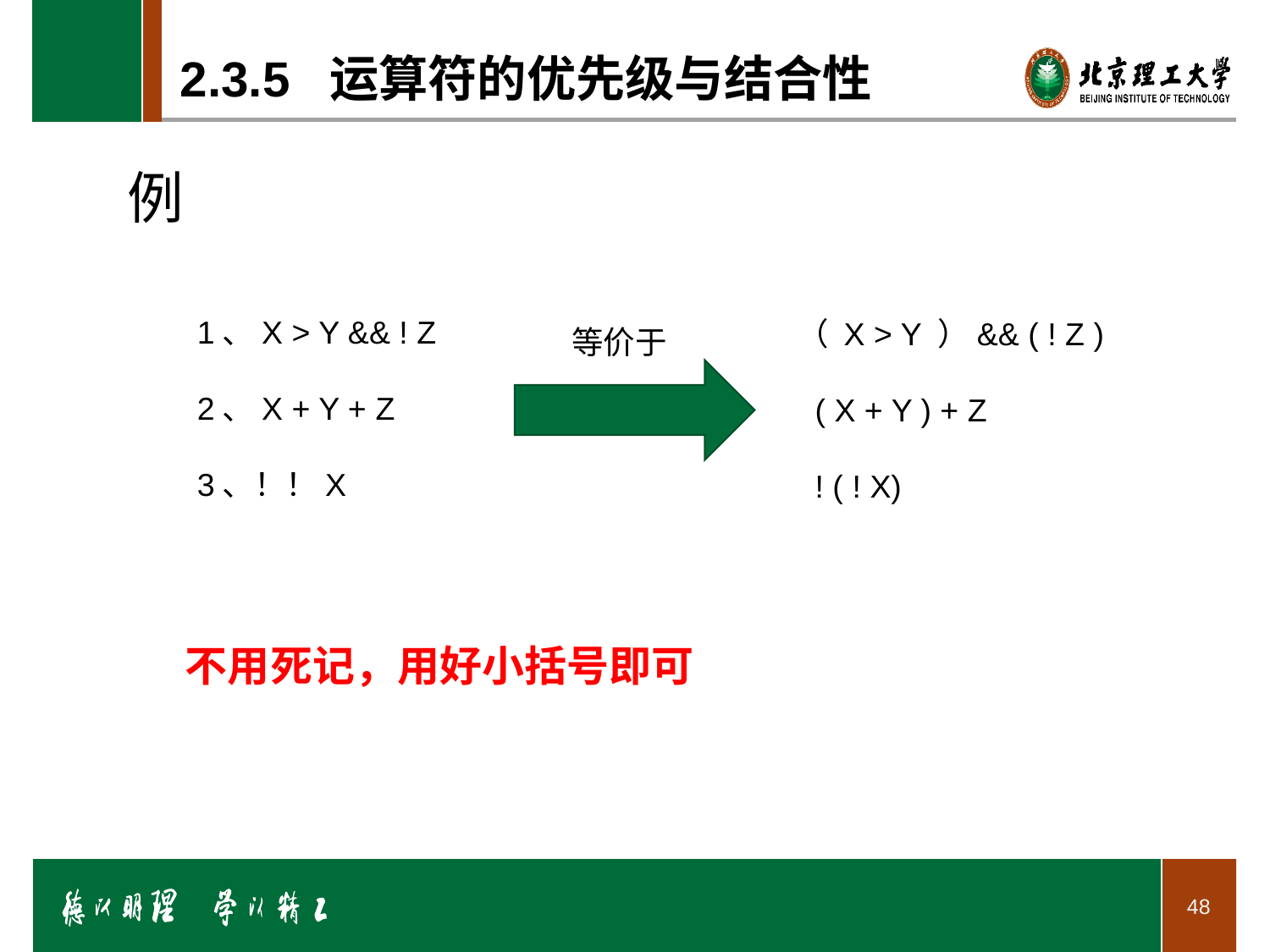

# 2.3.5  运算符的优先级与结合性
例
1、X > Y && ! Z

2、X + Y + Z

3、！！X

（ X > Y ）&& ( ! Z )

  ( X + Y ) + Z

  ! ( ! X)
等价于

不用死记，用好小括号即可